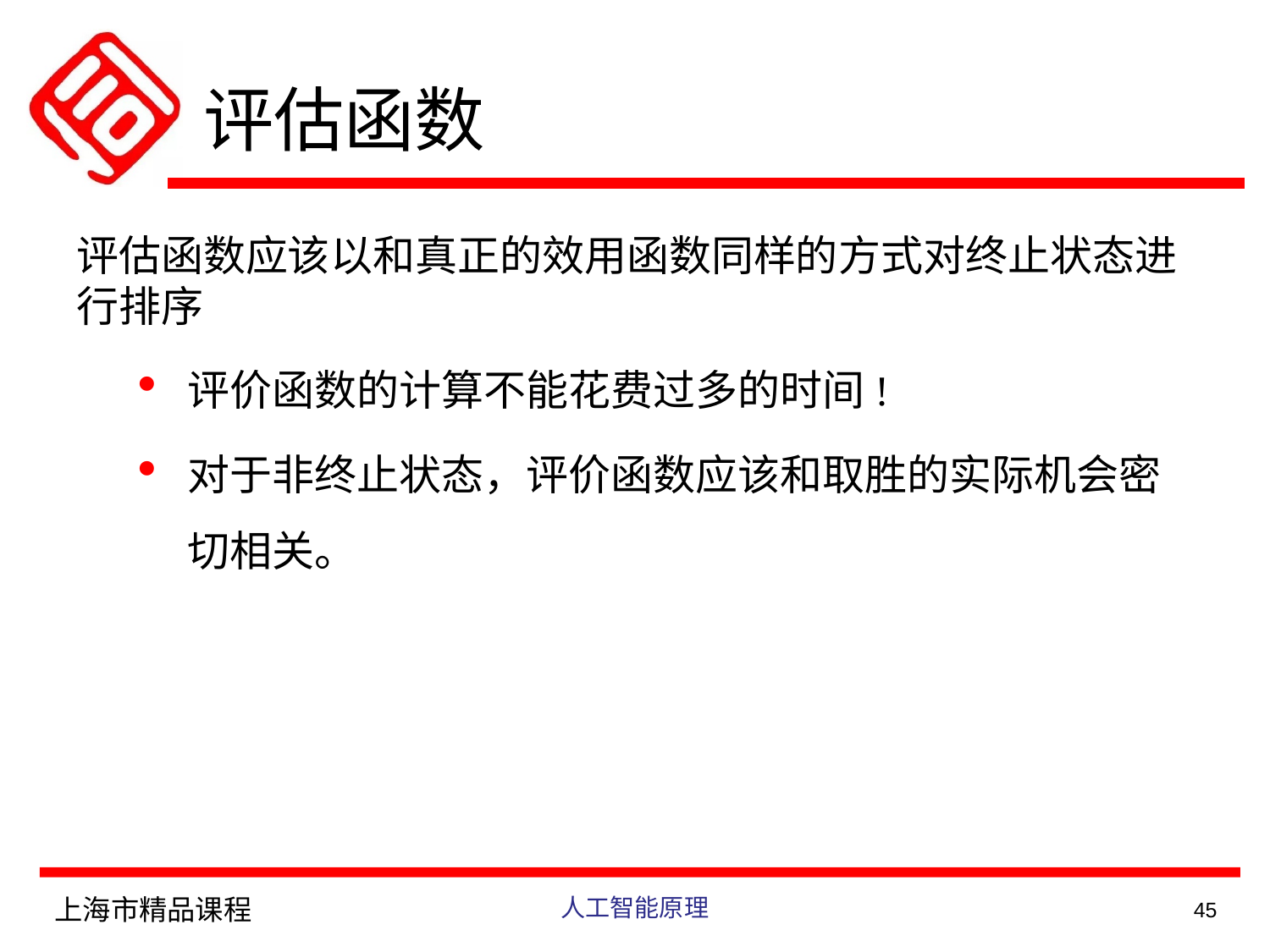

# 评估函数
评估函数应该以和真正的效用函数同样的方式对终止状态进行排序
评价函数的计算不能花费过多的时间!
对于非终止状态，评价函数应该和取胜的实际机会密切相关。
上海市精品课程
人工智能原理
45